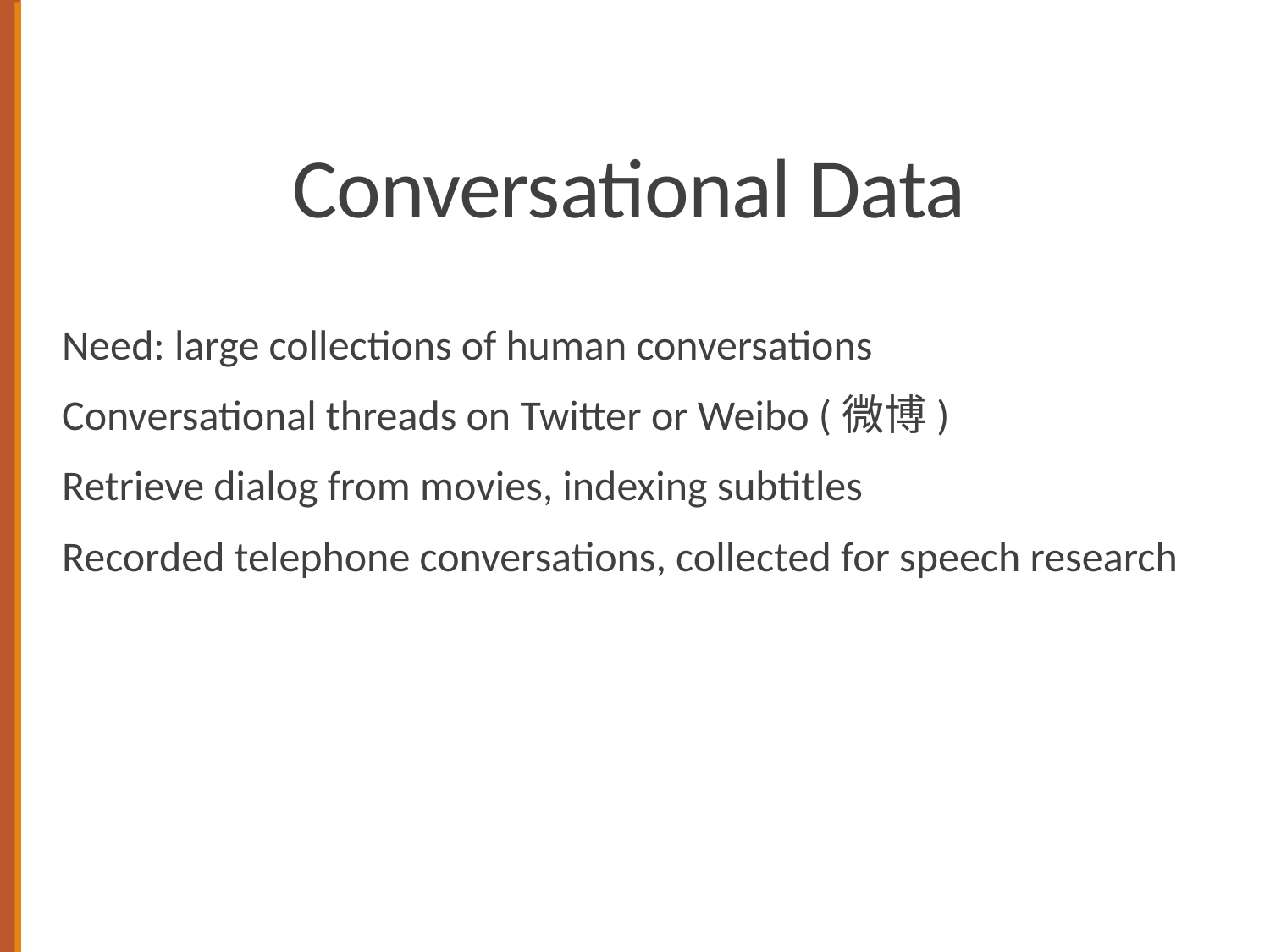

# Conversational Data
Need: large collections of human conversations
Conversational threads on Twitter or Weibo (微博)
Retrieve dialog from movies, indexing subtitles
Recorded telephone conversations, collected for speech research